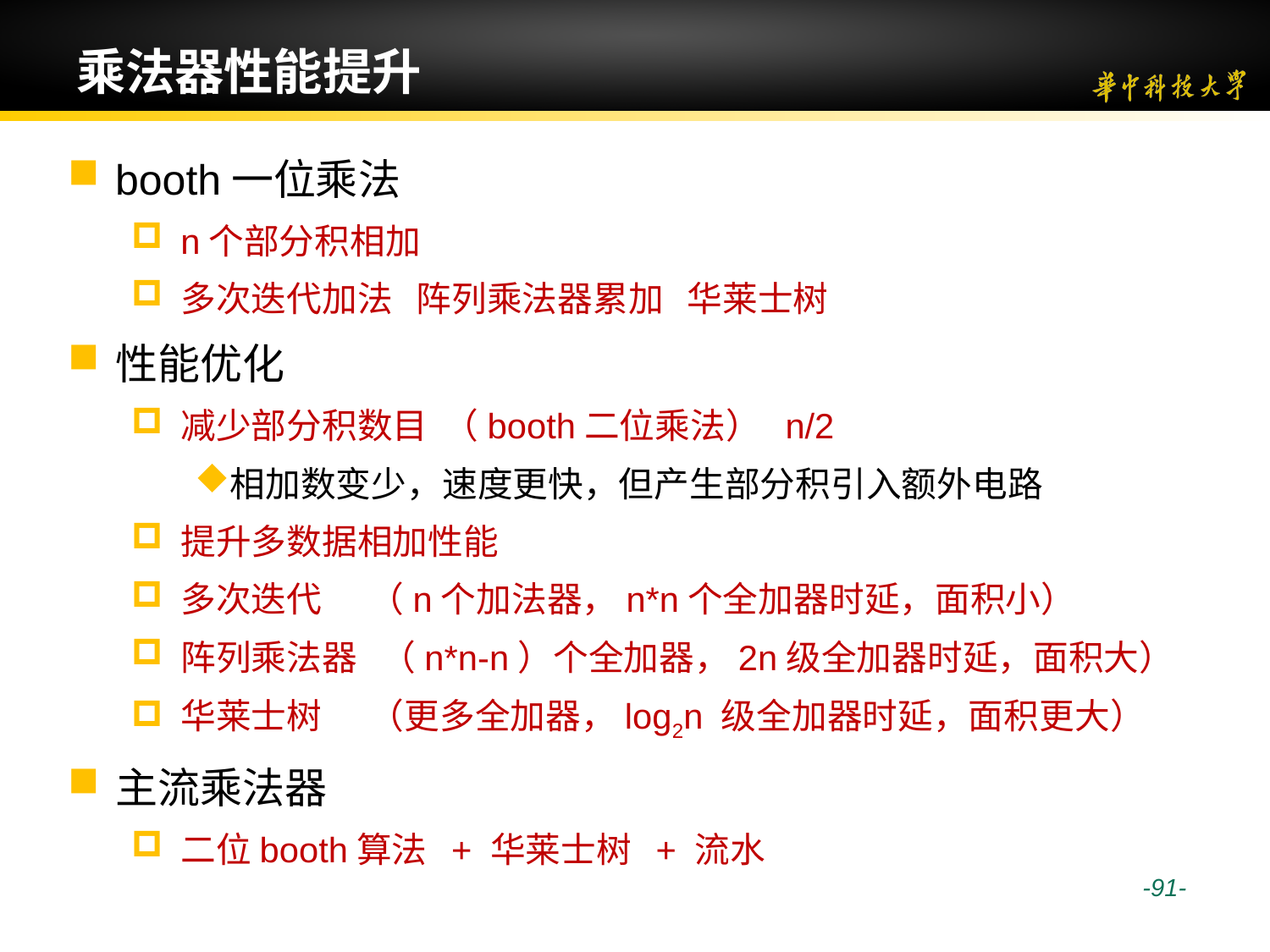

# 乘法器性能提升
booth一位乘法
n个部分积相加
多次迭代加法   阵列乘法器累加   华莱士树
性能优化
减少部分积数目  （booth二位乘法）  n/2
相加数变少，速度更快，但产生部分积引入额外电路
提升多数据相加性能
多次迭代      （n个加法器，n*n个全加器时延，面积小）
阵列乘法器   （n*n-n）个全加器，2n级全加器时延，面积大）
华莱士树      （更多全加器，log2n 级全加器时延，面积更大）
主流乘法器
二位booth算法  + 华莱士树  + 流水

 -91-